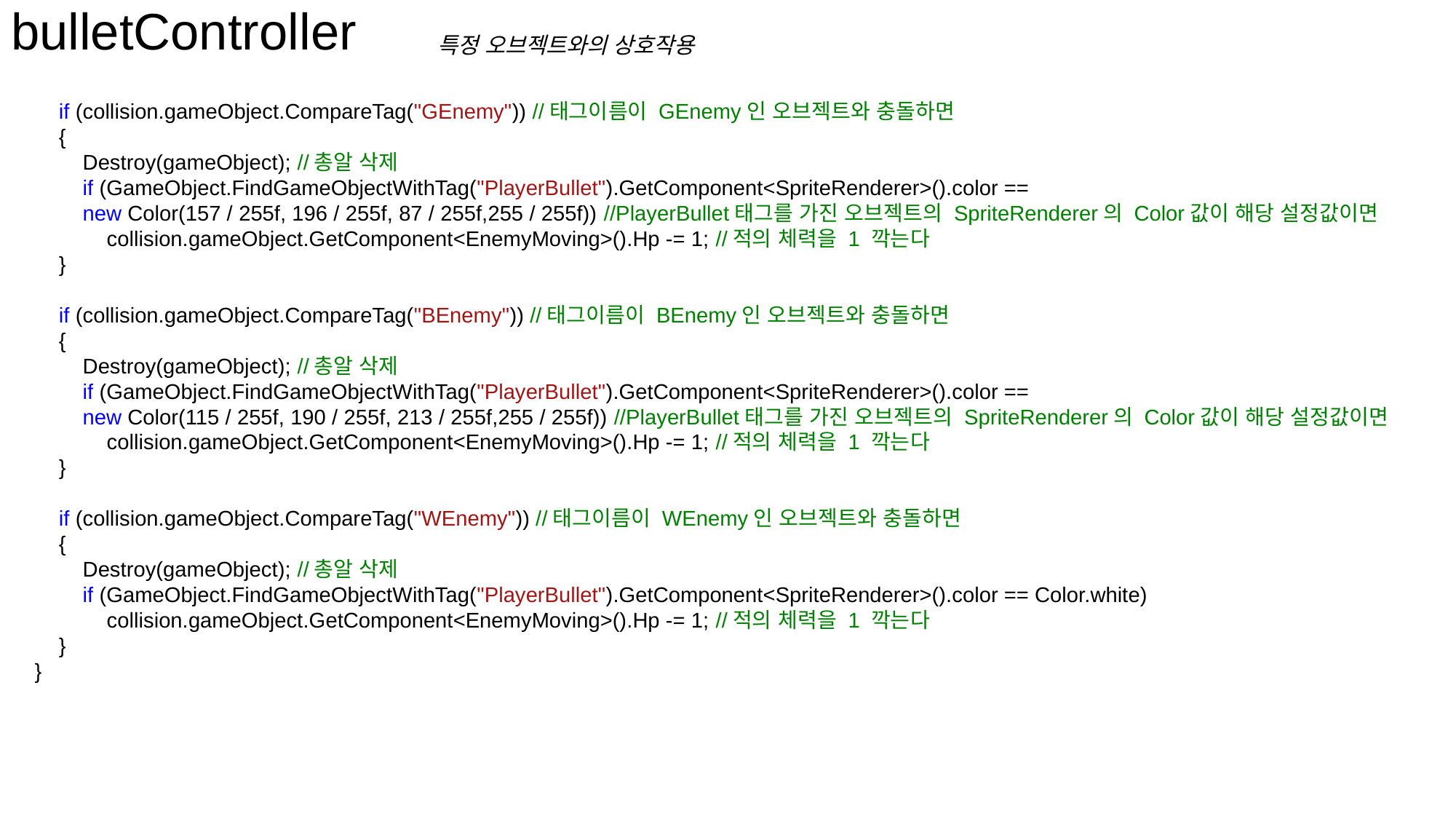

# bulletController
특정 오브젝트와의 상호작용
        if (collision.gameObject.CompareTag("GEnemy")) //태그이름이 GEnemy인 오브젝트와 충돌하면
        {
            Destroy(gameObject); //총알 삭제
            if (GameObject.FindGameObjectWithTag("PlayerBullet").GetComponent<SpriteRenderer>().color ==
            new Color(157 / 255f, 196 / 255f, 87 / 255f,255 / 255f)) //PlayerBullet태그를 가진 오브젝트의 SpriteRenderer의 Color값이 해당 설정값이면
                collision.gameObject.GetComponent<EnemyMoving>().Hp -= 1; //적의 체력을 1 깍는다
        }

        if (collision.gameObject.CompareTag("BEnemy")) //태그이름이 BEnemy인 오브젝트와 충돌하면
        {
            Destroy(gameObject); //총알 삭제
            if (GameObject.FindGameObjectWithTag("PlayerBullet").GetComponent<SpriteRenderer>().color ==
            new Color(115 / 255f, 190 / 255f, 213 / 255f,255 / 255f)) //PlayerBullet태그를 가진 오브젝트의 SpriteRenderer의 Color값이 해당 설정값이면
                collision.gameObject.GetComponent<EnemyMoving>().Hp -= 1; //적의 체력을 1 깍는다
        }

        if (collision.gameObject.CompareTag("WEnemy")) //태그이름이 WEnemy인 오브젝트와 충돌하면
        {
            Destroy(gameObject); //총알 삭제
            if (GameObject.FindGameObjectWithTag("PlayerBullet").GetComponent<SpriteRenderer>().color == Color.white)
                collision.gameObject.GetComponent<EnemyMoving>().Hp -= 1; //적의 체력을 1 깍는다
        }
    }